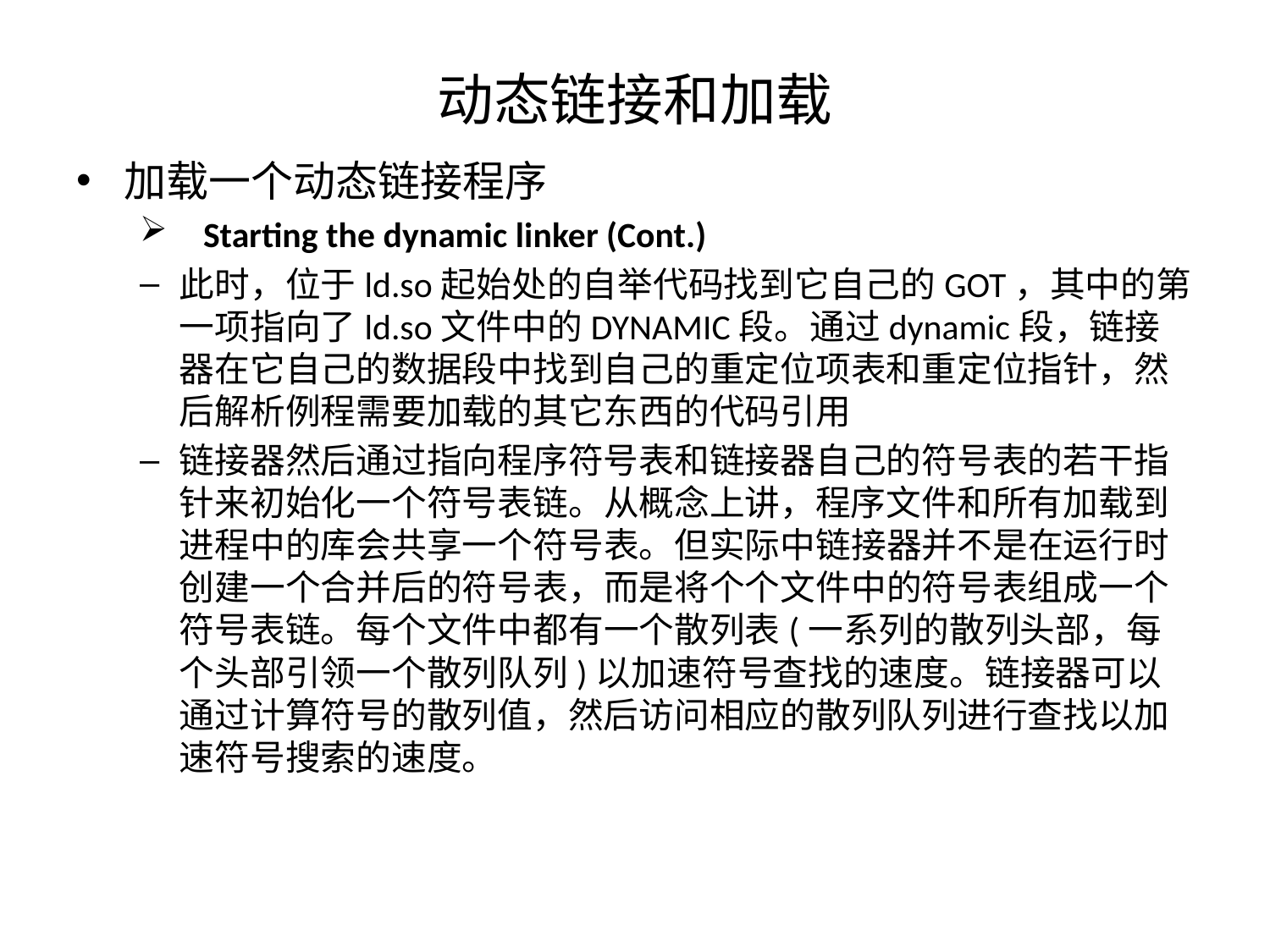

# 动态链接和加载
加载一个动态链接程序
Starting the dynamic linker (Cont.)
此时，位于ld.so起始处的自举代码找到它自己的GOT，其中的第一项指向了ld.so文件中的DYNAMIC段。通过dynamic段，链接器在它自己的数据段中找到自己的重定位项表和重定位指针，然后解析例程需要加载的其它东西的代码引用
链接器然后通过指向程序符号表和链接器自己的符号表的若干指针来初始化一个符号表链。从概念上讲，程序文件和所有加载到进程中的库会共享一个符号表。但实际中链接器并不是在运行时创建一个合并后的符号表，而是将个个文件中的符号表组成一个符号表链。每个文件中都有一个散列表(一系列的散列头部，每个头部引领一个散列队列)以加速符号查找的速度。链接器可以通过计算符号的散列值，然后访问相应的散列队列进行查找以加速符号搜索的速度。